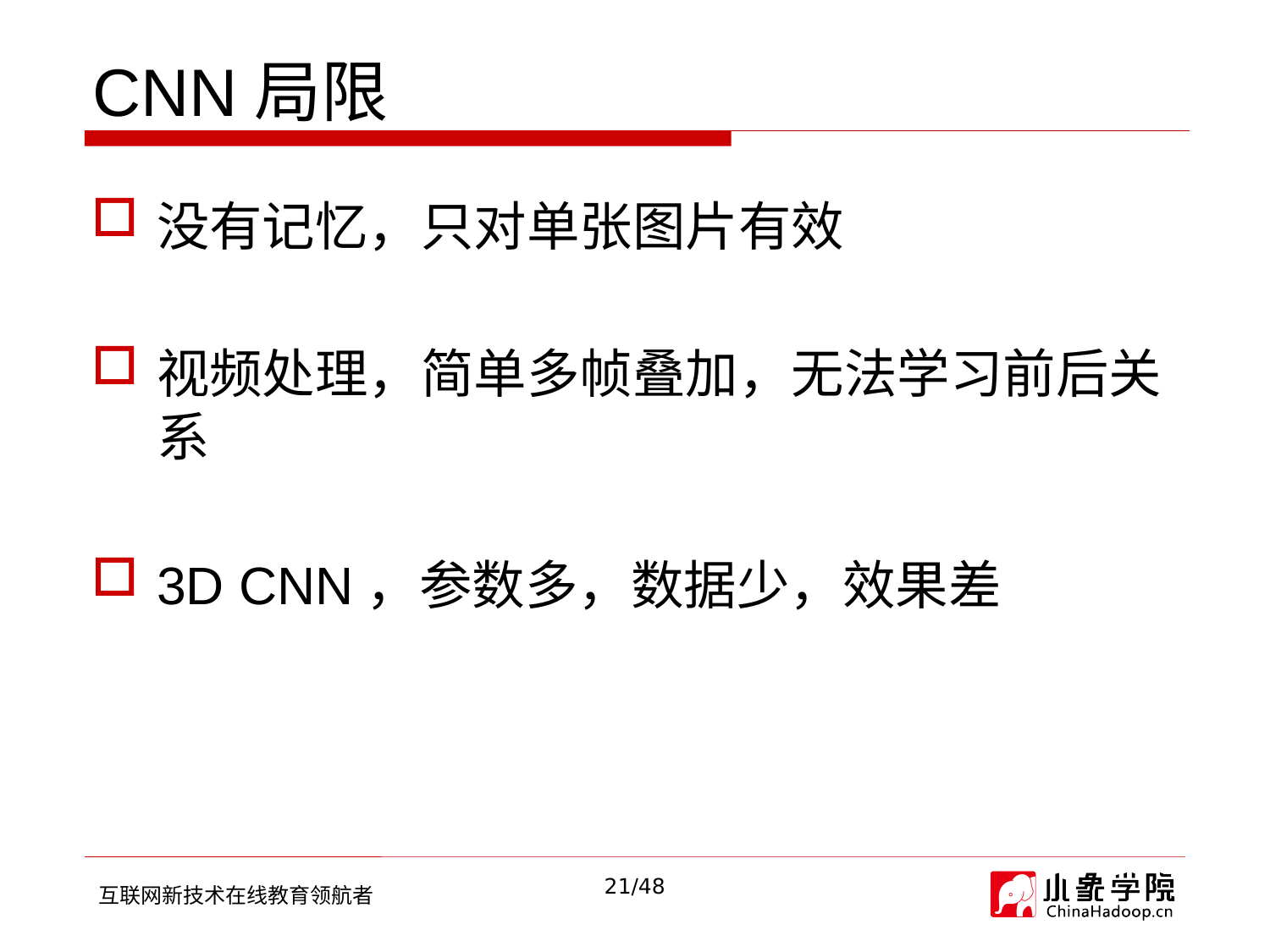

# CNN局限
没有记忆，只对单张图片有效

视频处理，简单多帧叠加，无法学习前后关系

3D CNN，参数多，数据少，效果差

21/48